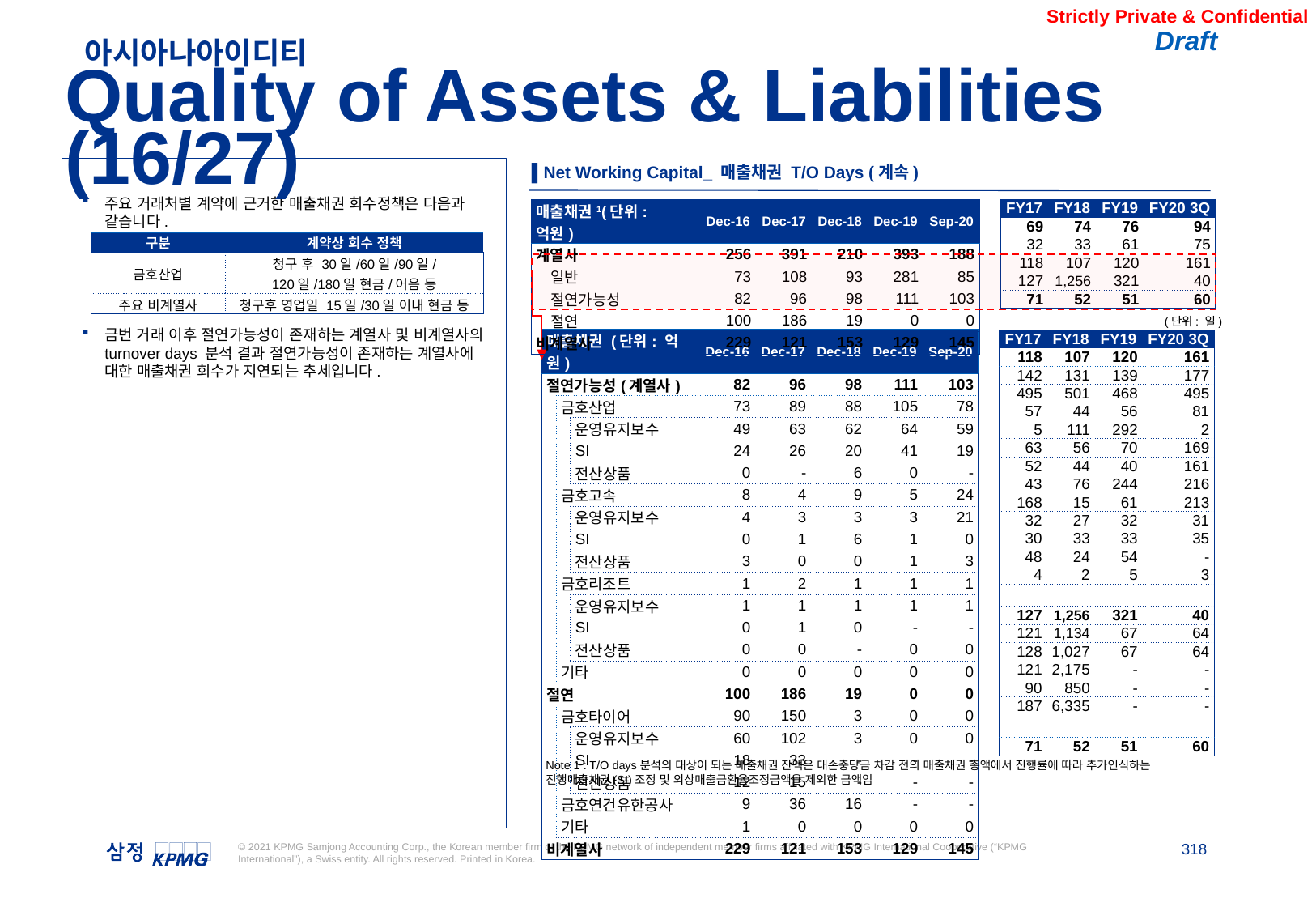

아시아나아이디티
Quality of Assets & Liabilities (16/27)
▌Net Working Capital_ 매출채권 T/O Days (계속)

주요 거래처별 계약에 근거한 매출채권 회수정책은 다음과 같습니다.

금번 거래 이후 절연가능성이 존재하는 계열사 및 비계열사의 turnover days 분석 결과 절연가능성이 존재하는 계열사에 대한 매출채권 회수가 지연되는 추세입니다.

| 매출채권1(단위: 억원) |  |  |  | Dec-16 | Dec-17 | Dec-18 | Dec-19 | Sep-20 |
| --- | --- | --- | --- | --- | --- | --- | --- | --- |
| 계열사 |  |  |  | 256 | 391 | 210 | 393 | 188 |
|  | 일반 |  |  | 73 | 108 | 93 | 281 | 85 |
|  | 절연가능성 |  |  | 82 | 96 | 98 | 111 | 103 |
|  | 절연 |  |  | 100 | 186 | 19 | 0 | 0 |
| 비계열사 |  |  |  | 229 | 121 | 153 | 129 | 145 |
| FY17 | FY18 | FY19 | FY20 3Q |
| --- | --- | --- | --- |
| 69 | 74 | 76 | 94 |
| 32 | 33 | 61 | 75 |
| 118 | 107 | 120 | 161 |
| 127 | 1,256 | 321 | 40 |
| 71 | 52 | 51 | 60 |
| 구분 | 계약상 회수 정책 |
| --- | --- |
| 금호산업 | 청구 후 30일/60일/90일/ 120일/180일 현금/어음 등 |
| 주요 비계열사 | 청구후 영업일 15일/30일 이내 현금 등 |

(단위: 일)
| 매출채권 (단위: 억원) |  |  | Dec-16 | Dec-17 | Dec-18 | Dec-19 | Sep-20 |
| --- | --- | --- | --- | --- | --- | --- | --- |
| 절연가능성(계열사) |  |  | 82 | 96 | 98 | 111 | 103 |
|  | 금호산업 |  | 73 | 89 | 88 | 105 | 78 |
|  |  | 운영유지보수 | 49 | 63 | 62 | 64 | 59 |
|  |  | SI | 24 | 26 | 20 | 41 | 19 |
|  |  | 전산상품 | 0 | - | 6 | 0 | - |
|  | 금호고속 |  | 8 | 4 | 9 | 5 | 24 |
|  |  | 운영유지보수 | 4 | 3 | 3 | 3 | 21 |
|  |  | SI | 0 | 1 | 6 | 1 | 0 |
|  |  | 전산상품 | 3 | 0 | 0 | 1 | 3 |
|  | 금호리조트 |  | 1 | 2 | 1 | 1 | 1 |
|  |  | 운영유지보수 | 1 | 1 | 1 | 1 | 1 |
|  |  | SI | 0 | 1 | 0 | - | - |
|  |  | 전산상품 | 0 | 0 | - | 0 | 0 |
|  | 기타 |  | 0 | 0 | 0 | 0 | 0 |
| 절연 |  |  | 100 | 186 | 19 | 0 | 0 |
|  | 금호타이어 |  | 90 | 150 | 3 | 0 | 0 |
|  |  | 운영유지보수 | 60 | 102 | 3 | 0 | 0 |
|  |  | SI | 18 | 33 | - | - | - |
|  |  | 전산상품 | 12 | 15 | - | - | - |
|  | 금호연건유한공사 |  | 9 | 36 | 16 | - | - |
|  | 기타 |  | 1 | 0 | 0 | 0 | 0 |
| 비계열사 |  |  | 229 | 121 | 153 | 129 | 145 |
| FY17 | FY18 | FY19 | FY20 3Q |
| --- | --- | --- | --- |
| 118 | 107 | 120 | 161 |
| 142 | 131 | 139 | 177 |
| 495 | 501 | 468 | 495 |
| 57 | 44 | 56 | 81 |
| 5 | 111 | 292 | 2 |
| 63 | 56 | 70 | 169 |
| 52 | 44 | 40 | 161 |
| 43 | 76 | 244 | 216 |
| 168 | 15 | 61 | 213 |
| 32 | 27 | 32 | 31 |
| 30 | 33 | 33 | 35 |
| 48 | 24 | 54 | - |
| 4 | 2 | 5 | 3 |
|  |  |  |  |
| 127 | 1,256 | 321 | 40 |
| 121 | 1,134 | 67 | 64 |
| 128 | 1,027 | 67 | 64 |
| 121 | 2,175 | - | - |
| 90 | 850 | - | - |
| 187 | 6,335 | - | - |
|  |  |  |  |
| 71 | 52 | 51 | 60 |
Note 1 : T/O days분석의 대상이 되는 매출채권 잔액은 대손충당금 차감 전의 매출채권 총액에서 진행률에 따라 추가인식하는 진행매출채권(SI)조정 및 외상매출금환율조정금액을 제외한 금액임